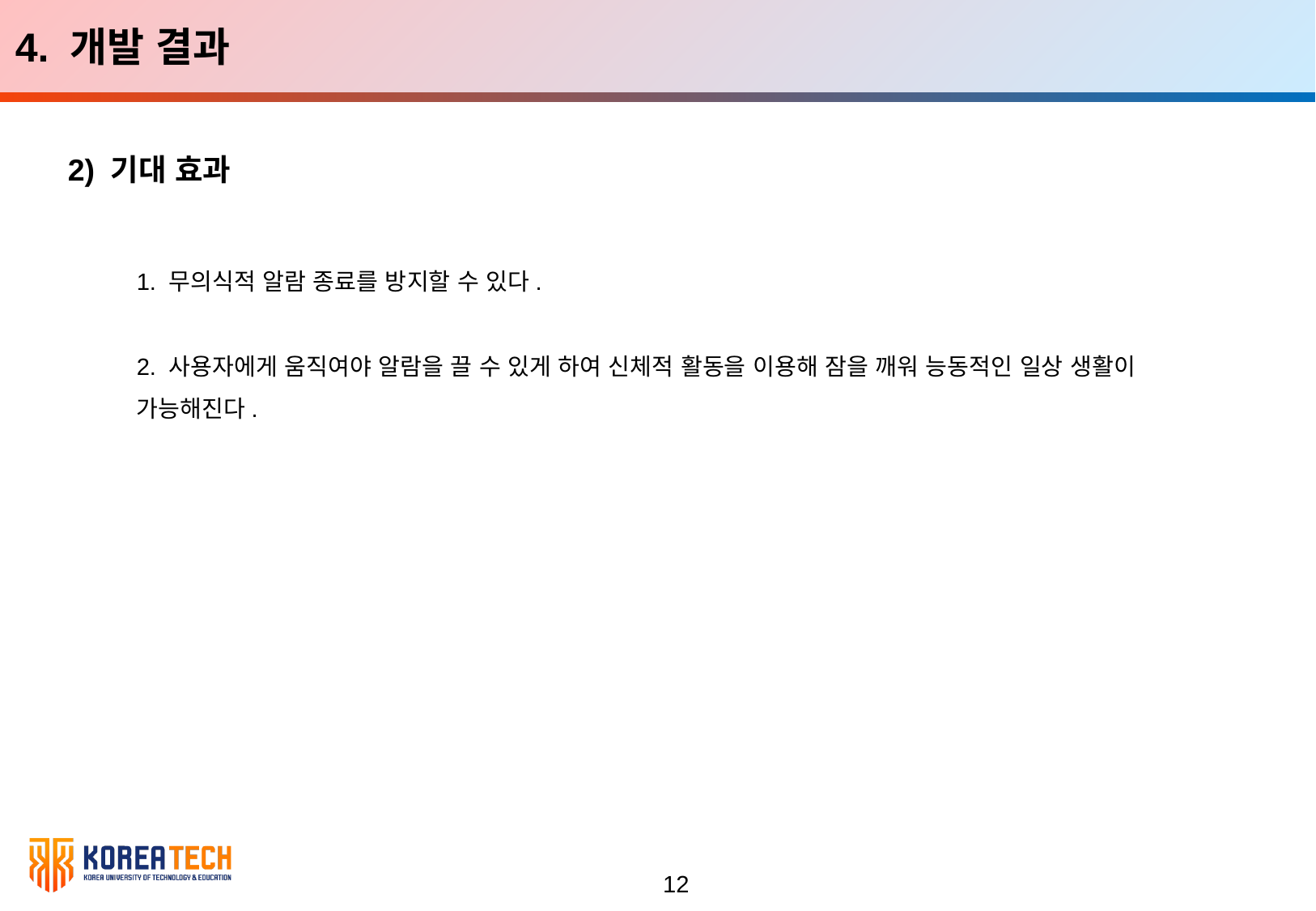

4. 개발 결과

2) 기대 효과
1. 무의식적 알람 종료를 방지할 수 있다.

2. 사용자에게 움직여야 알람을 끌 수 있게 하여 신체적 활동을 이용해 잠을 깨워 능동적인 일상 생활이 가능해진다.
12